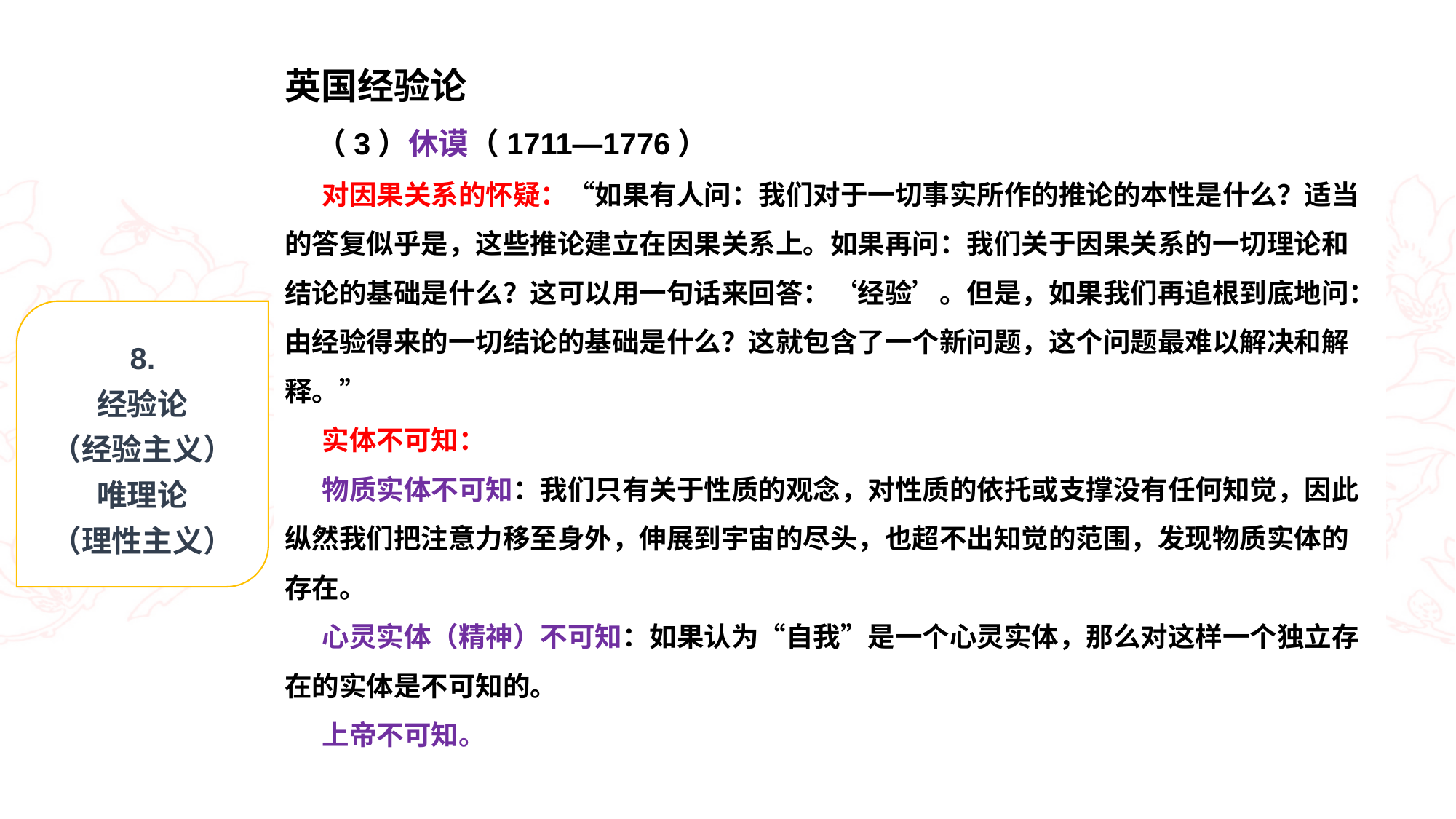

英国经验论
    （3）休谟（1711—1776）
     对因果关系的怀疑：“如果有人问：我们对于一切事实所作的推论的本性是什么？适当的答复似乎是，这些推论建立在因果关系上。如果再问：我们关于因果关系的一切理论和结论的基础是什么？这可以用一句话来回答：‘经验’。但是，如果我们再追根到底地问：由经验得来的一切结论的基础是什么？这就包含了一个新问题，这个问题最难以解决和解释。”
     实体不可知：
     物质实体不可知：我们只有关于性质的观念，对性质的依托或支撑没有任何知觉，因此纵然我们把注意力移至身外，伸展到宇宙的尽头，也超不出知觉的范围，发现物质实体的存在。
     心灵实体（精神）不可知：如果认为“自我”是一个心灵实体，那么对这样一个独立存在的实体是不可知的。
     上帝不可知。
8.
经验论
（经验主义）
唯理论
（理性主义）